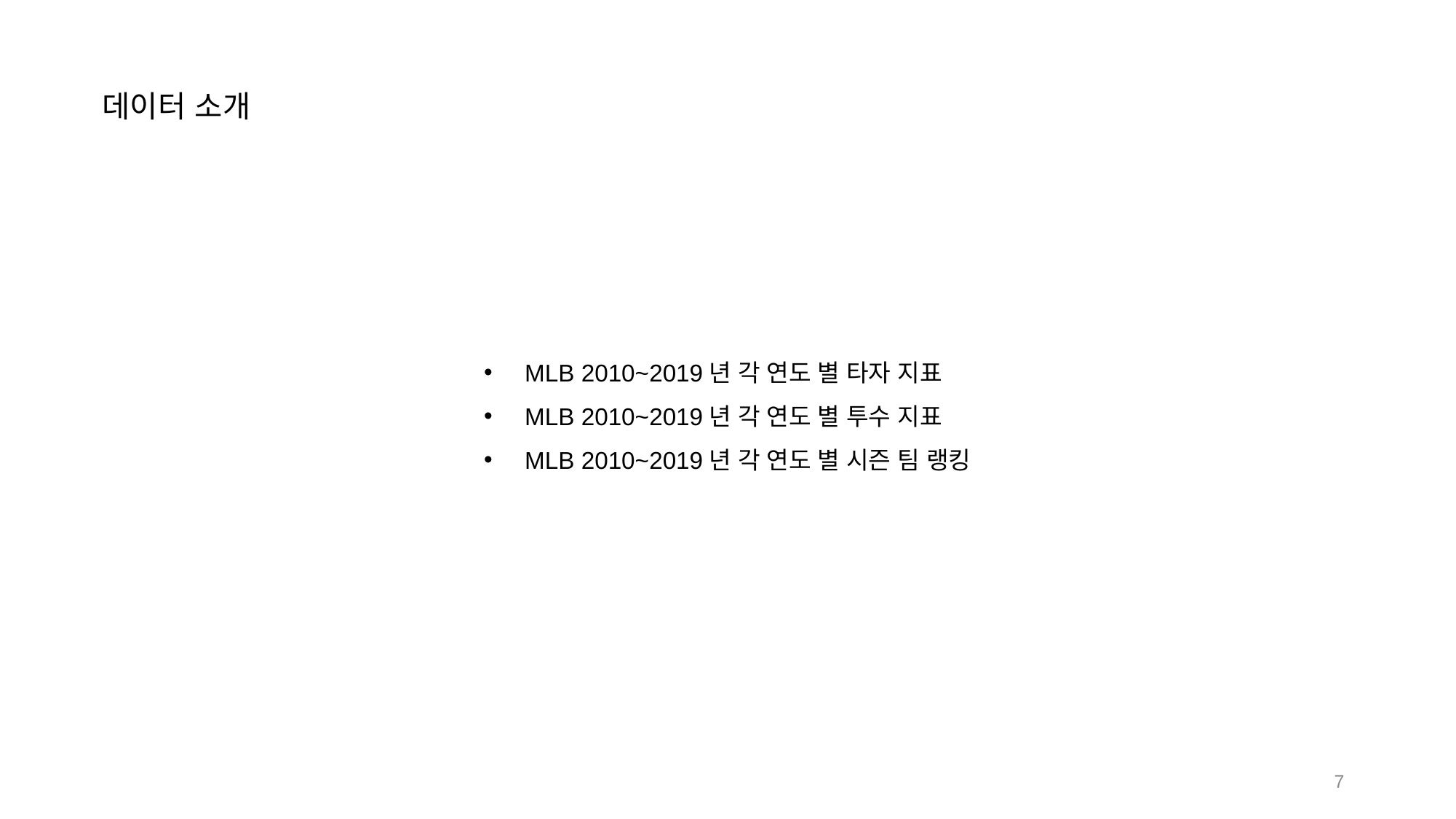

데이터 소개
MLB 2010~2019년 각 연도 별 타자 지표
MLB 2010~2019년 각 연도 별 투수 지표
MLB 2010~2019년 각 연도 별 시즌 팀 랭킹
7